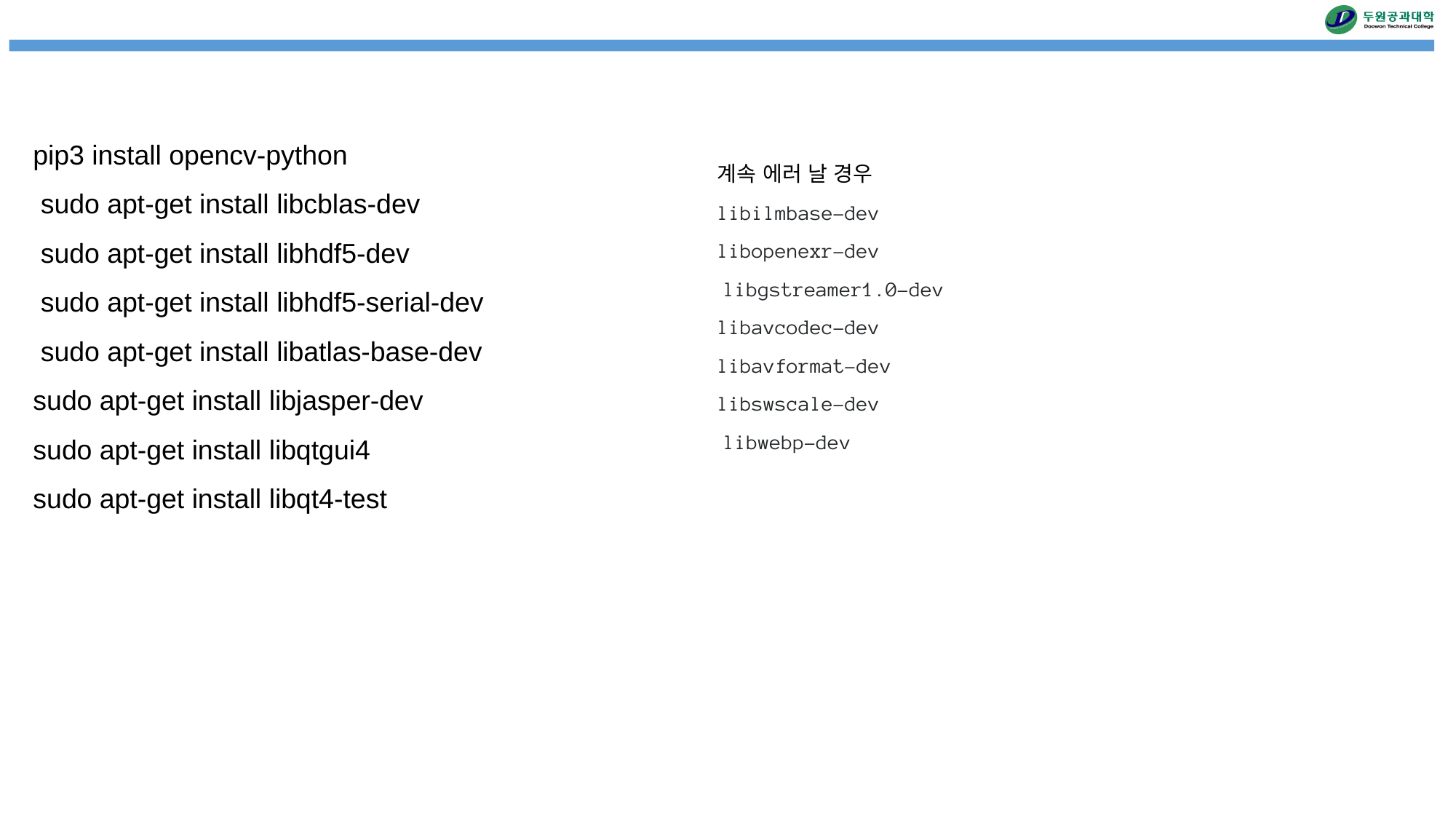

#
pip3 install opencv-python
 sudo apt-get install libcblas-dev
 sudo apt-get install libhdf5-dev
 sudo apt-get install libhdf5-serial-dev
 sudo apt-get install libatlas-base-dev
sudo apt-get install libjasper-dev
sudo apt-get install libqtgui4
sudo apt-get install libqt4-test
계속 에러 날 경우
libilmbase-dev
libopenexr-dev
 libgstreamer1.0-dev
libavcodec-dev
libavformat-dev
libswscale-dev
 libwebp-dev